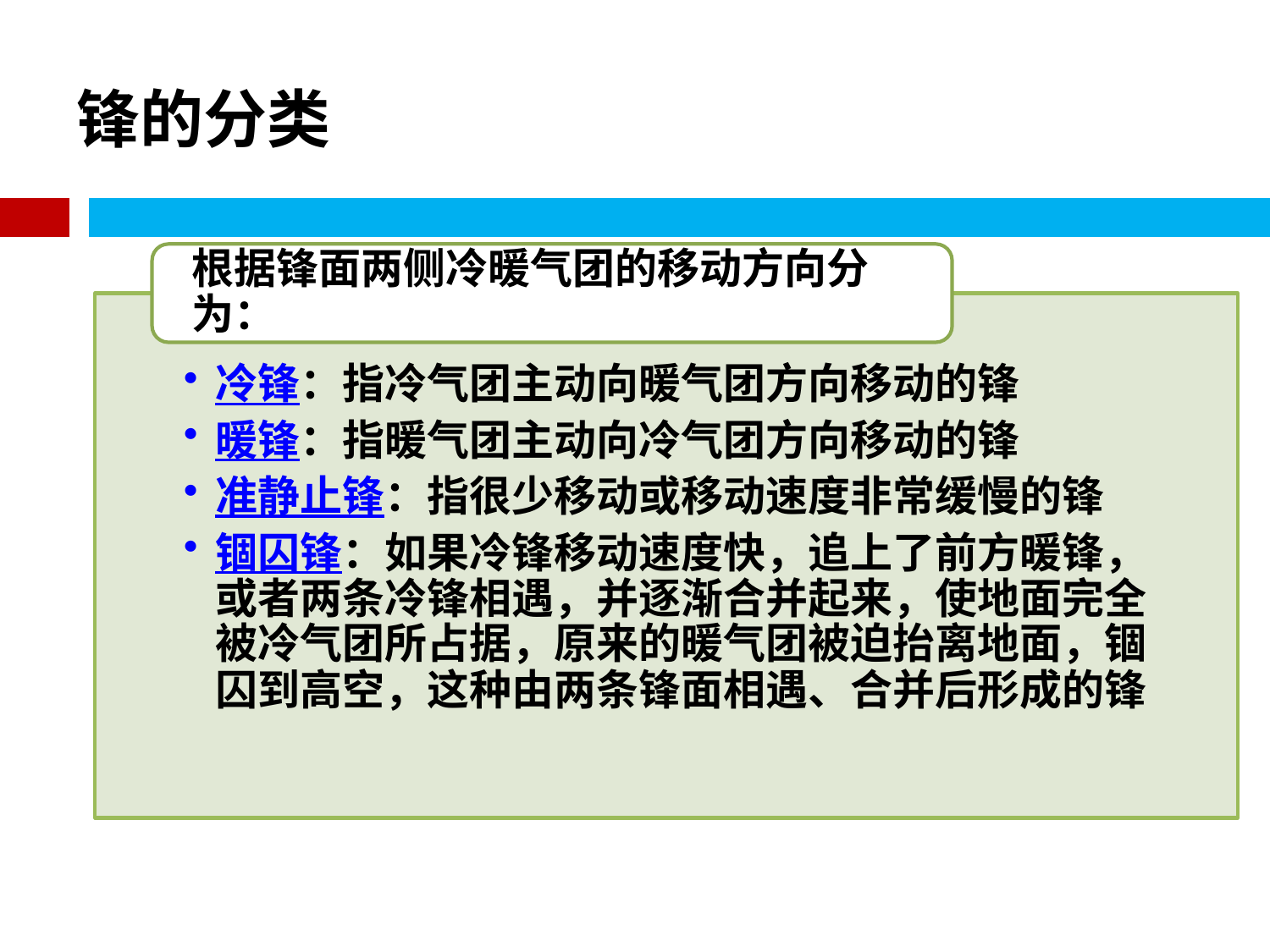

# 锋的分类
冷锋：指冷气团主动向暖气团方向移动的锋
暖锋：指暖气团主动向冷气团方向移动的锋
准静止锋：指很少移动或移动速度非常缓慢的锋
锢囚锋：如果冷锋移动速度快，追上了前方暖锋，或者两条冷锋相遇，并逐渐合并起来，使地面完全被冷气团所占据，原来的暖气团被迫抬离地面，锢囚到高空，这种由两条锋面相遇、合并后形成的锋
根据锋面两侧冷暖气团的移动方向分为：